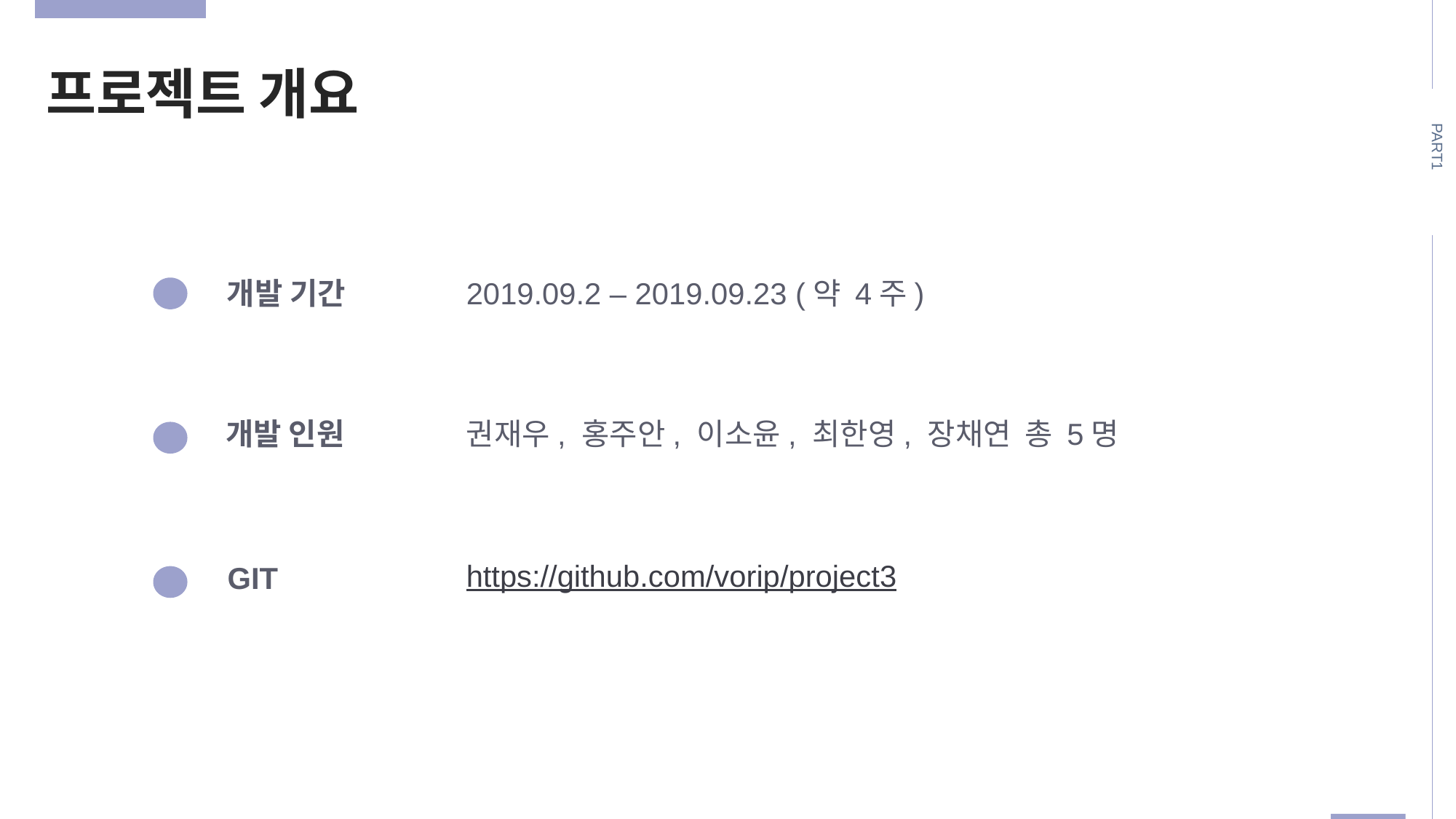

프로젝트 개요
PART1
개발 기간
2019.09.2 – 2019.09.23 (약 4주)

개발 인원
권재우, 홍주안, 이소윤, 최한영, 장채연  총 5명
https://github.com/vorip/project3
GIT